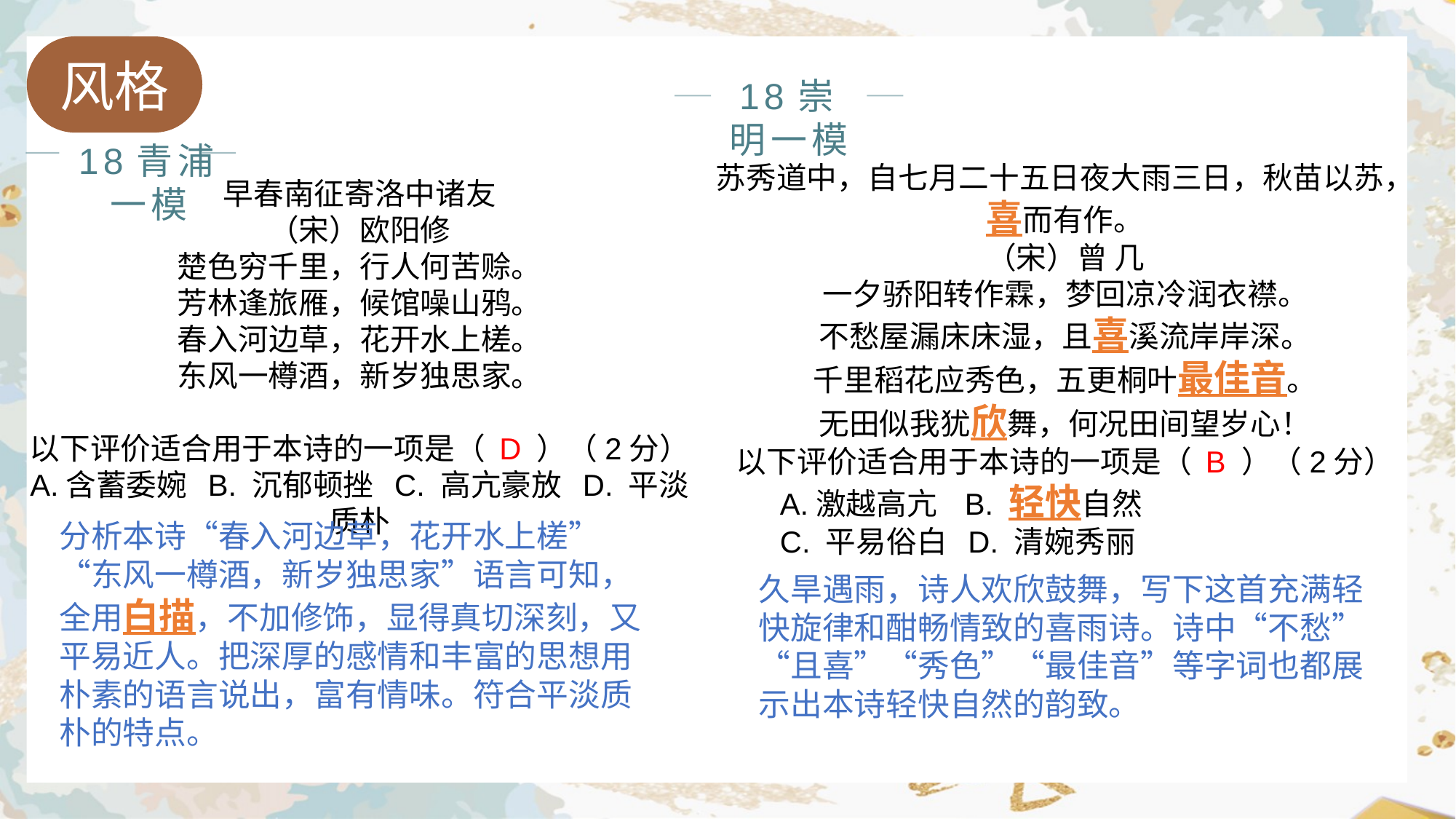

风格

18崇明一模
苏秀道中，自七月二十五日夜大雨三日，秋苗以苏，喜而有作。
（宋）曾 几
一夕骄阳转作霖，梦回凉冷润衣襟。
不愁屋漏床床湿，且喜溪流岸岸深。
千里稻花应秀色，五更桐叶最佳音。
无田似我犹欣舞，何况田间望岁心！
以下评价适合用于本诗的一项是（ B ）（2分）
        A.激越高亢   B. 轻快自然
        C. 平易俗白  D. 清婉秀丽

18青浦一模
早春南征寄洛中诸友
（宋）欧阳修
楚色穷千里，行人何苦赊。
芳林逢旅雁，候馆噪山鸦。
春入河边草，花开水上槎。
东风一樽酒，新岁独思家。

以下评价适合用于本诗的一项是（ D ）（2分）
A.含蓄委婉  B. 沉郁顿挫  C. 高亢豪放  D. 平淡质朴
分析本诗“春入河边草，花开水上槎”“东风一樽酒，新岁独思家”语言可知，全用白描，不加修饰，显得真切深刻，又平易近人。把深厚的感情和丰富的思想用朴素的语言说出，富有情味。符合平淡质朴的特点。
久旱遇雨，诗人欢欣鼓舞，写下这首充满轻快旋律和酣畅情致的喜雨诗。诗中“不愁”“且喜”“秀色”“最佳音”等字词也都展示出本诗轻快自然的韵致。